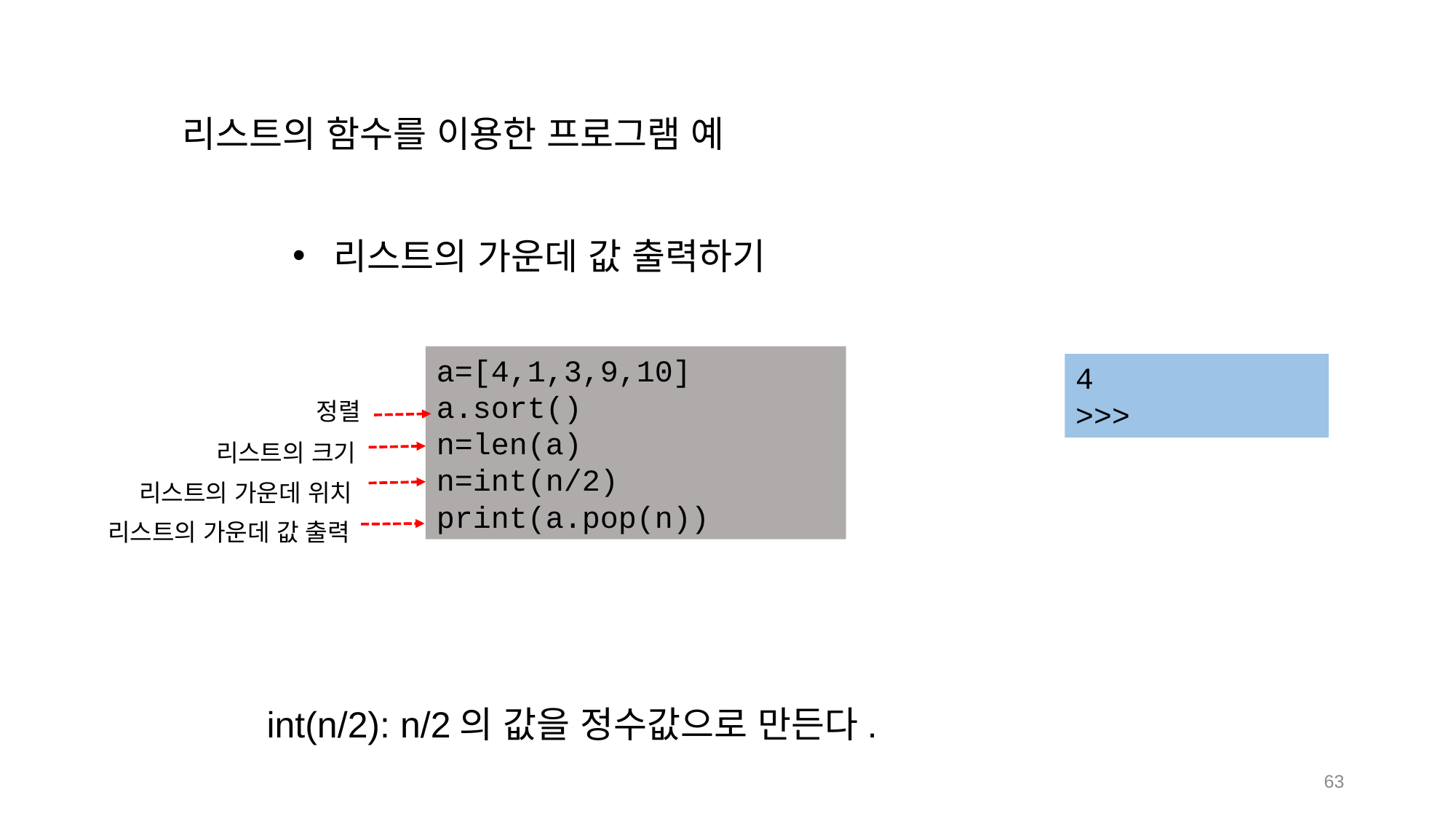

리스트의 함수를 이용한 프로그램 예
리스트의 가운데 값 출력하기
a=[4,1,3,9,10]
a.sort()
n=len(a)
n=int(n/2)
print(a.pop(n))
4
>>>
정렬
리스트의 크기
리스트의 가운데 위치
리스트의 가운데 값 출력
int(n/2): n/2의 값을 정수값으로 만든다.
63